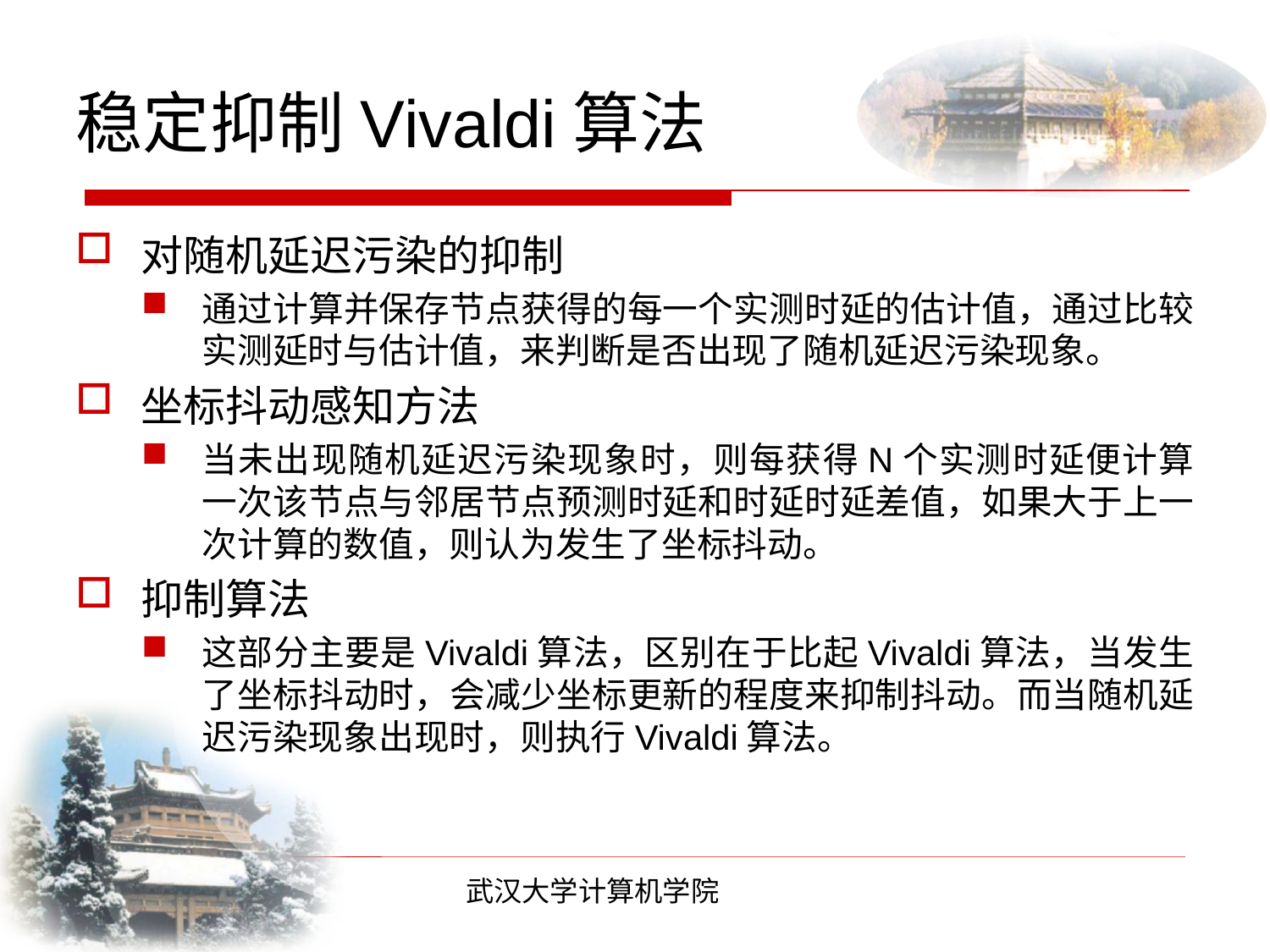

# 稳定抑制Vivaldi算法
对随机延迟污染的抑制
通过计算并保存节点获得的每一个实测时延的估计值，通过比较实测延时与估计值，来判断是否出现了随机延迟污染现象。
坐标抖动感知方法
当未出现随机延迟污染现象时，则每获得N个实测时延便计算一次该节点与邻居节点预测时延和时延时延差值，如果大于上一次计算的数值，则认为发生了坐标抖动。
抑制算法
这部分主要是Vivaldi算法，区别在于比起Vivaldi算法，当发生了坐标抖动时，会减少坐标更新的程度来抑制抖动。而当随机延迟污染现象出现时，则执行Vivaldi算法。

武汉大学计算机学院